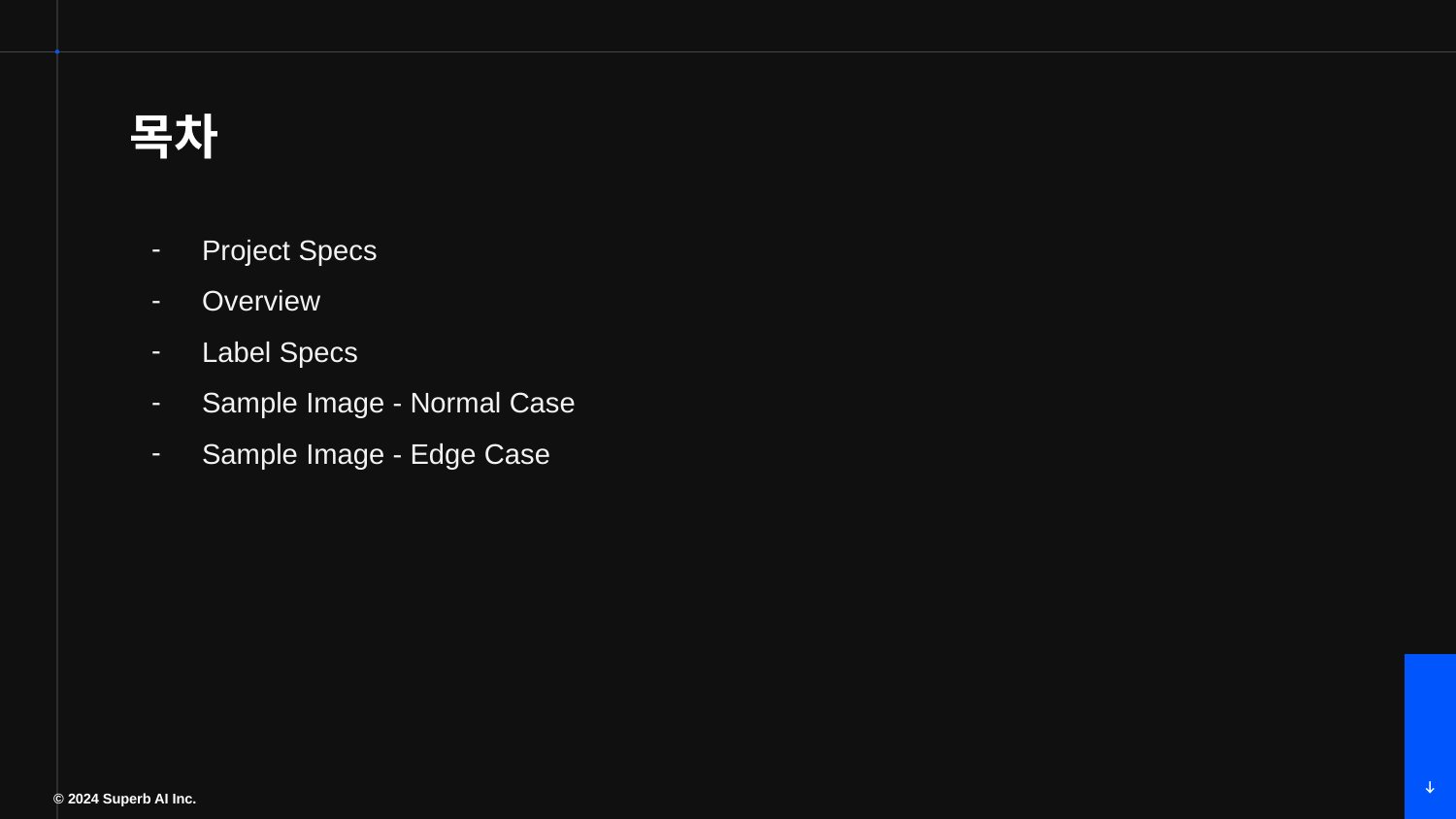

목차
Project Specs
Overview
Label Specs
Sample Image - Normal Case
Sample Image - Edge Case